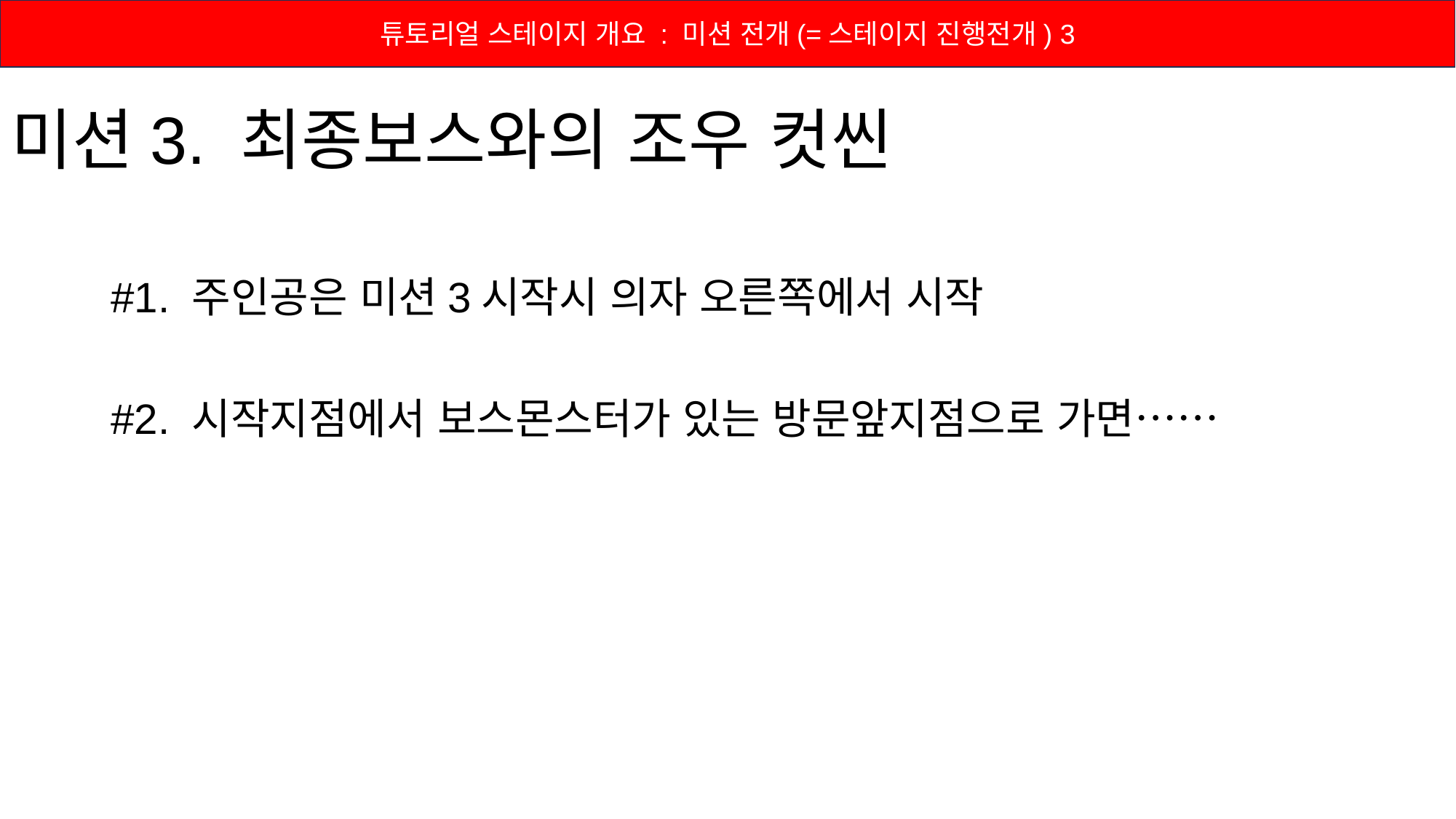

튜토리얼 스테이지 개요 : 미션 전개(=스테이지 진행전개) 3
# 미션3. 최종보스와의 조우 컷씬
#1. 주인공은 미션3시작시 의자 오른쪽에서 시작

#2. 시작지점에서 보스몬스터가 있는 방문앞지점으로 가면……